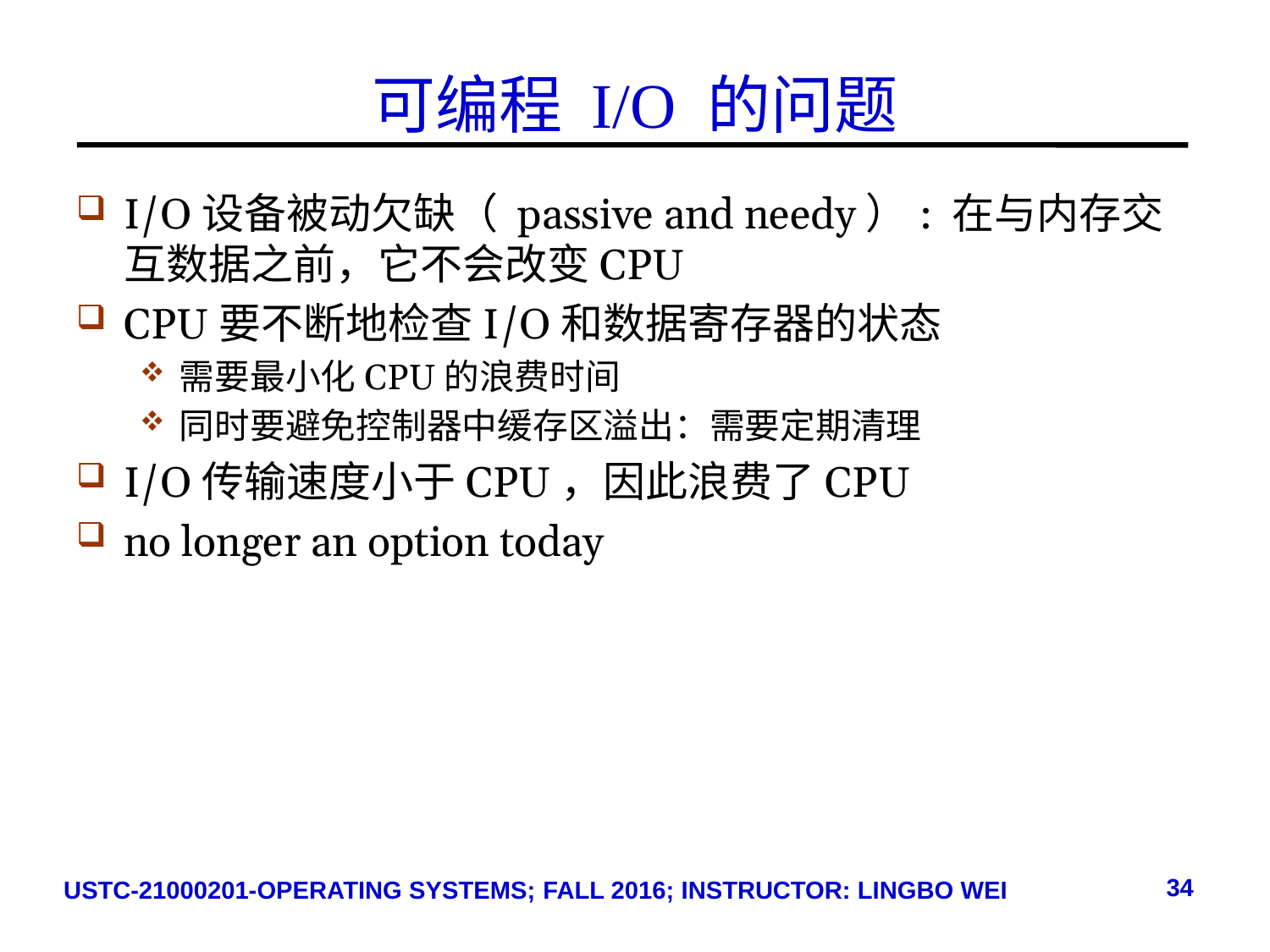

# 可编程 I/O 的问题
I/O设备被动欠缺（ passive and needy）: 在与内存交互数据之前，它不会改变CPU
CPU要不断地检查I/O和数据寄存器的状态
需要最小化CPU的浪费时间
同时要避免控制器中缓存区溢出：需要定期清理
I/O传输速度小于CPU，因此浪费了CPU
no longer an option today
34
USTC-21000201-OPERATING SYSTEMS; FALL 2016; INSTRUCTOR: LINGBO WEI